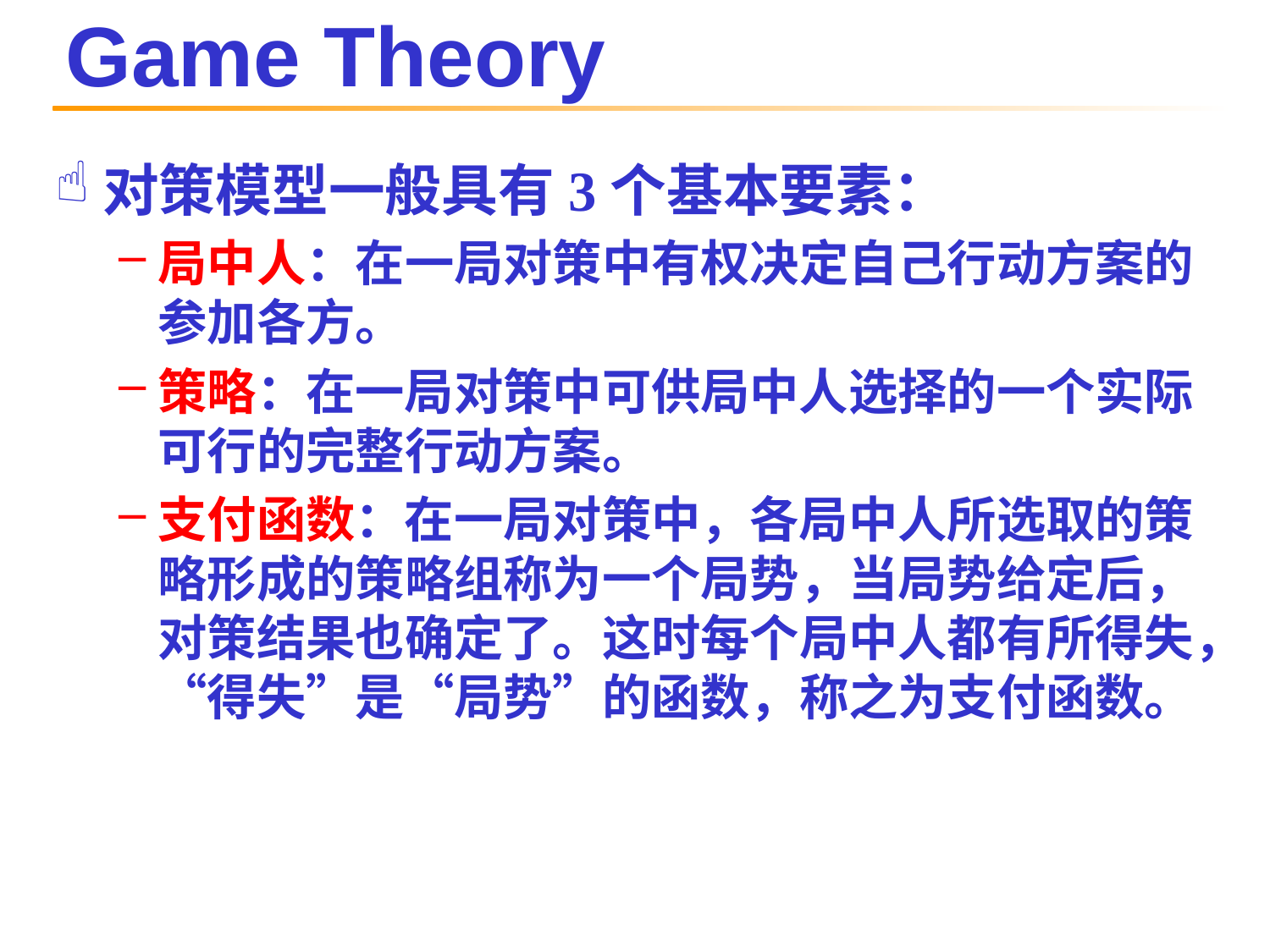

# Game Theory
对策模型一般具有3个基本要素：
局中人：在一局对策中有权决定自己行动方案的参加各方。
策略：在一局对策中可供局中人选择的一个实际可行的完整行动方案。
支付函数：在一局对策中，各局中人所选取的策略形成的策略组称为一个局势，当局势给定后，对策结果也确定了。这时每个局中人都有所得失，“得失”是“局势”的函数，称之为支付函数。